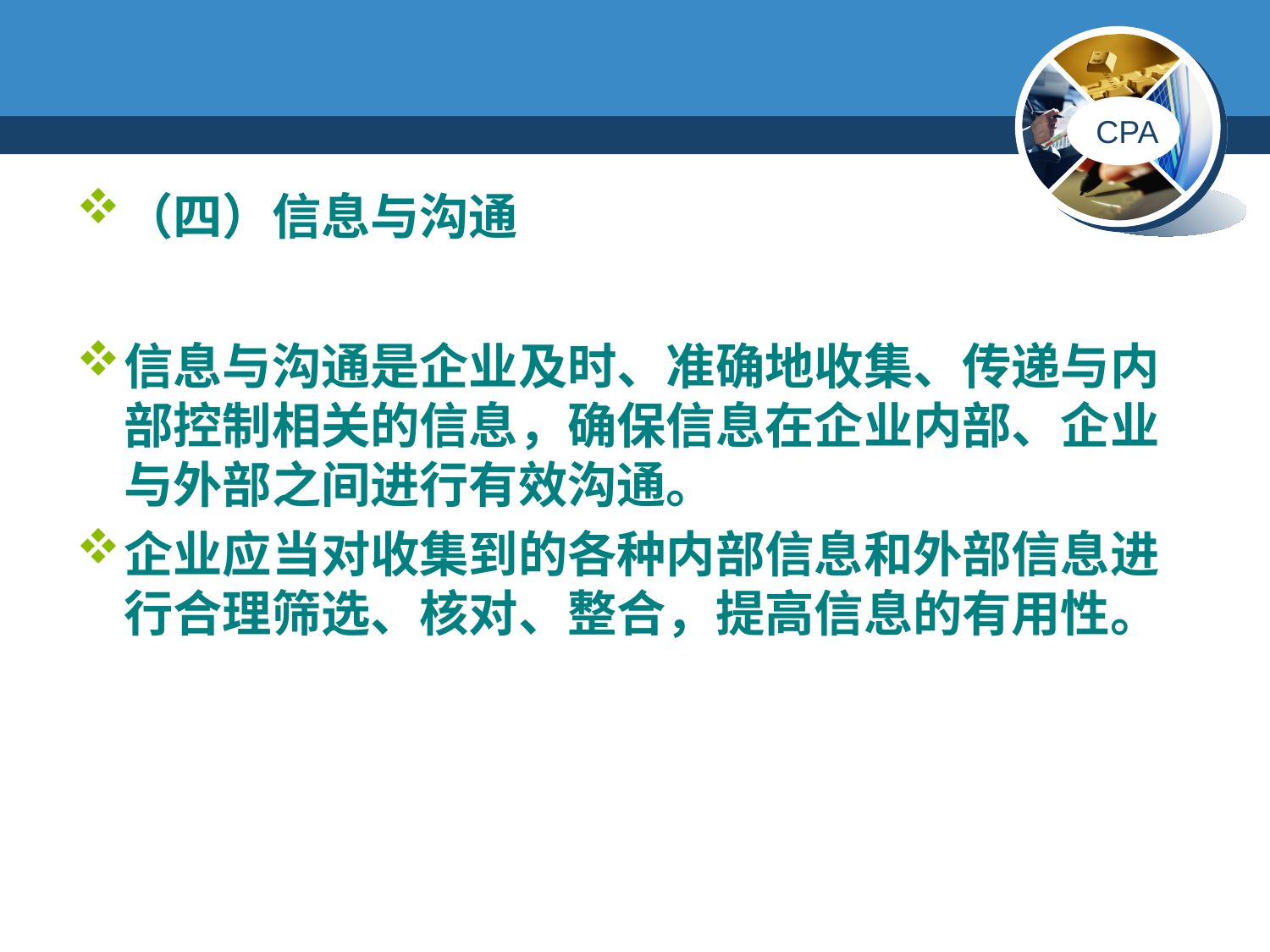

#
（四）信息与沟通

信息与沟通是企业及时、准确地收集、传递与内部控制相关的信息，确保信息在企业内部、企业与外部之间进行有效沟通。
企业应当对收集到的各种内部信息和外部信息进行合理筛选、核对、整合，提高信息的有用性。